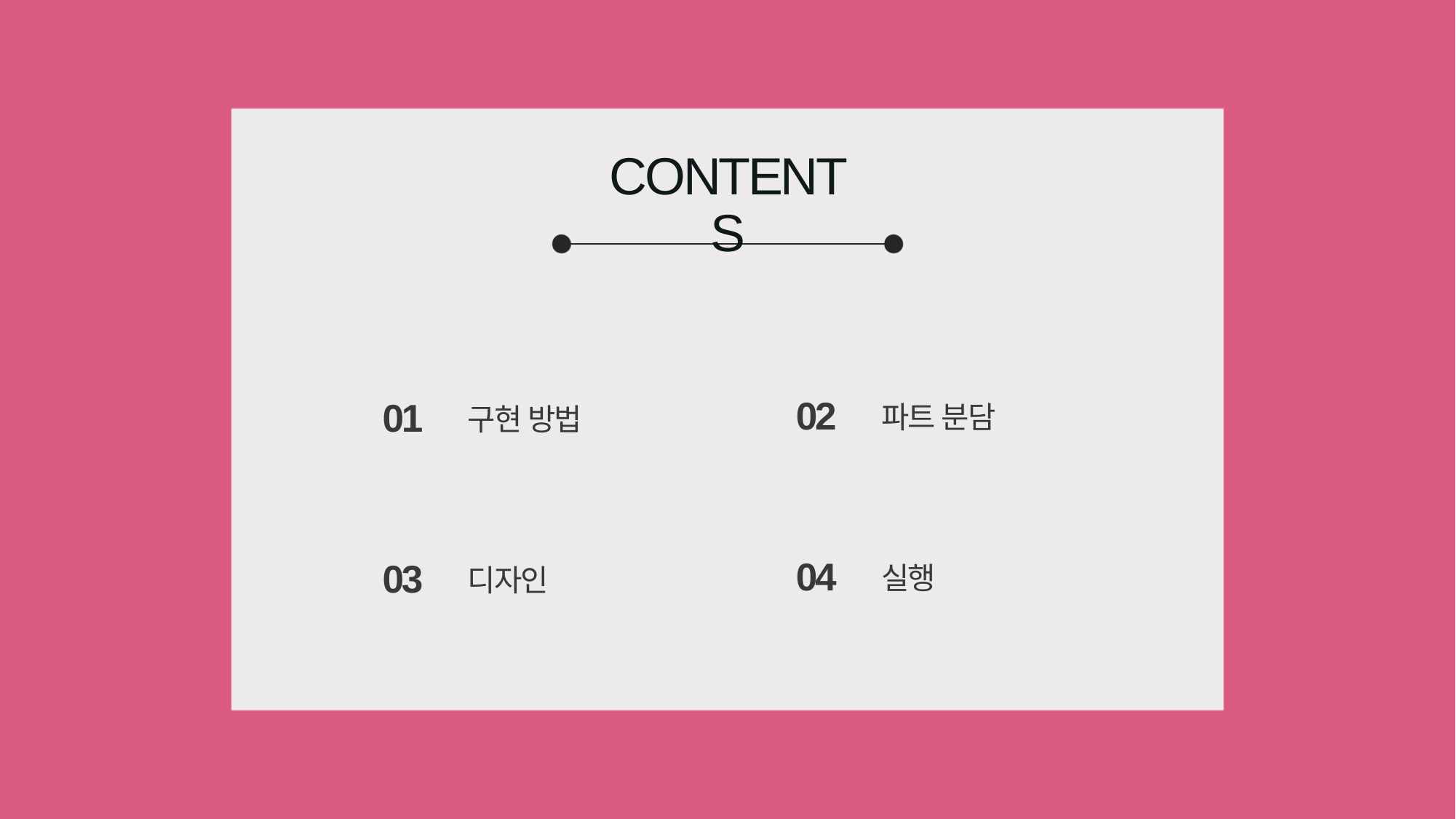

# CONTENTS
02
01
파트 분담
구현 방법
04
03
실행
디자인